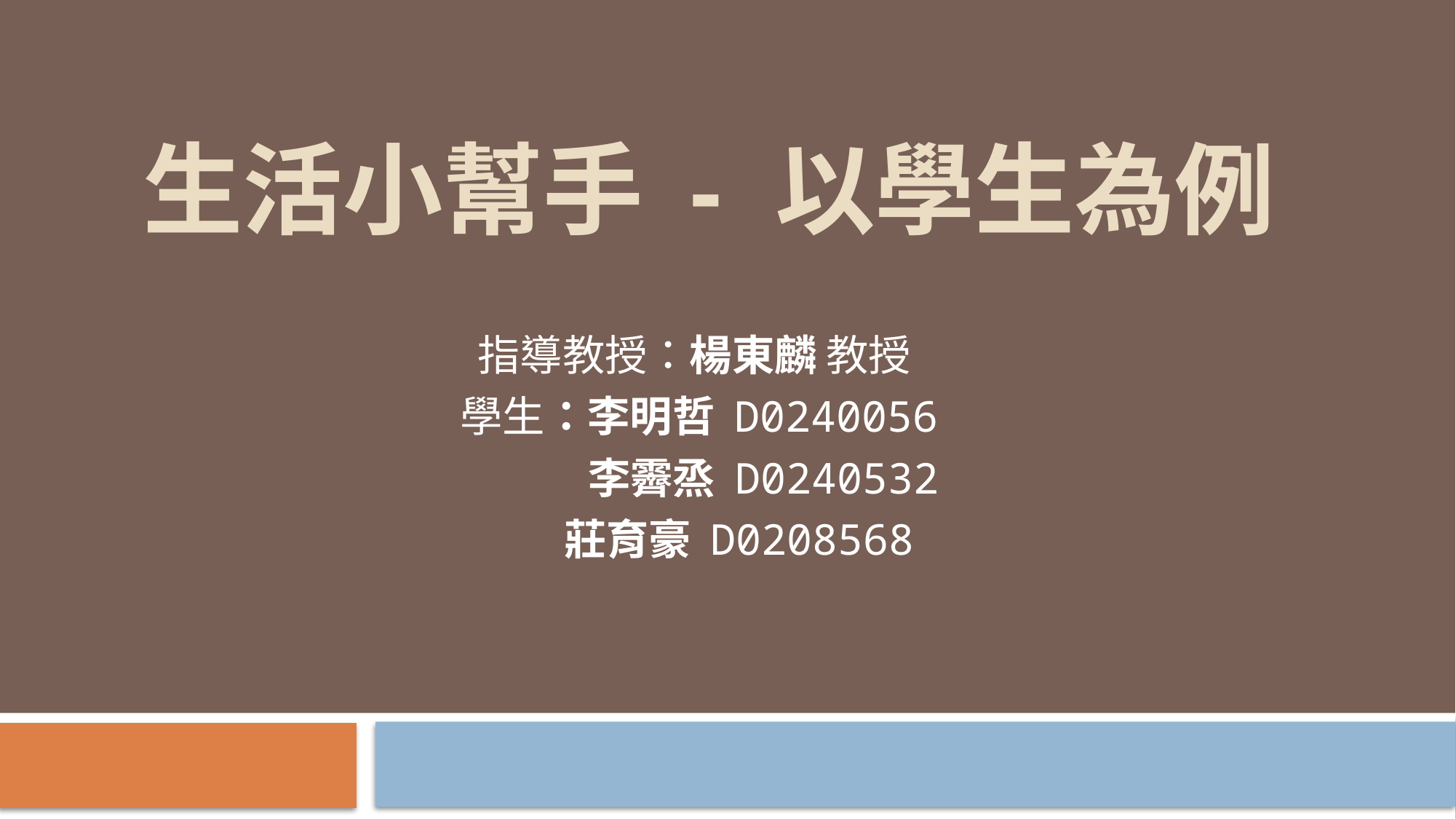

# 生活小幫手 - 以學生為例
指導教授：楊東麟 教授
學生：李明哲 D0240056
	 李霽烝 D0240532
　    莊育豪 D0208568